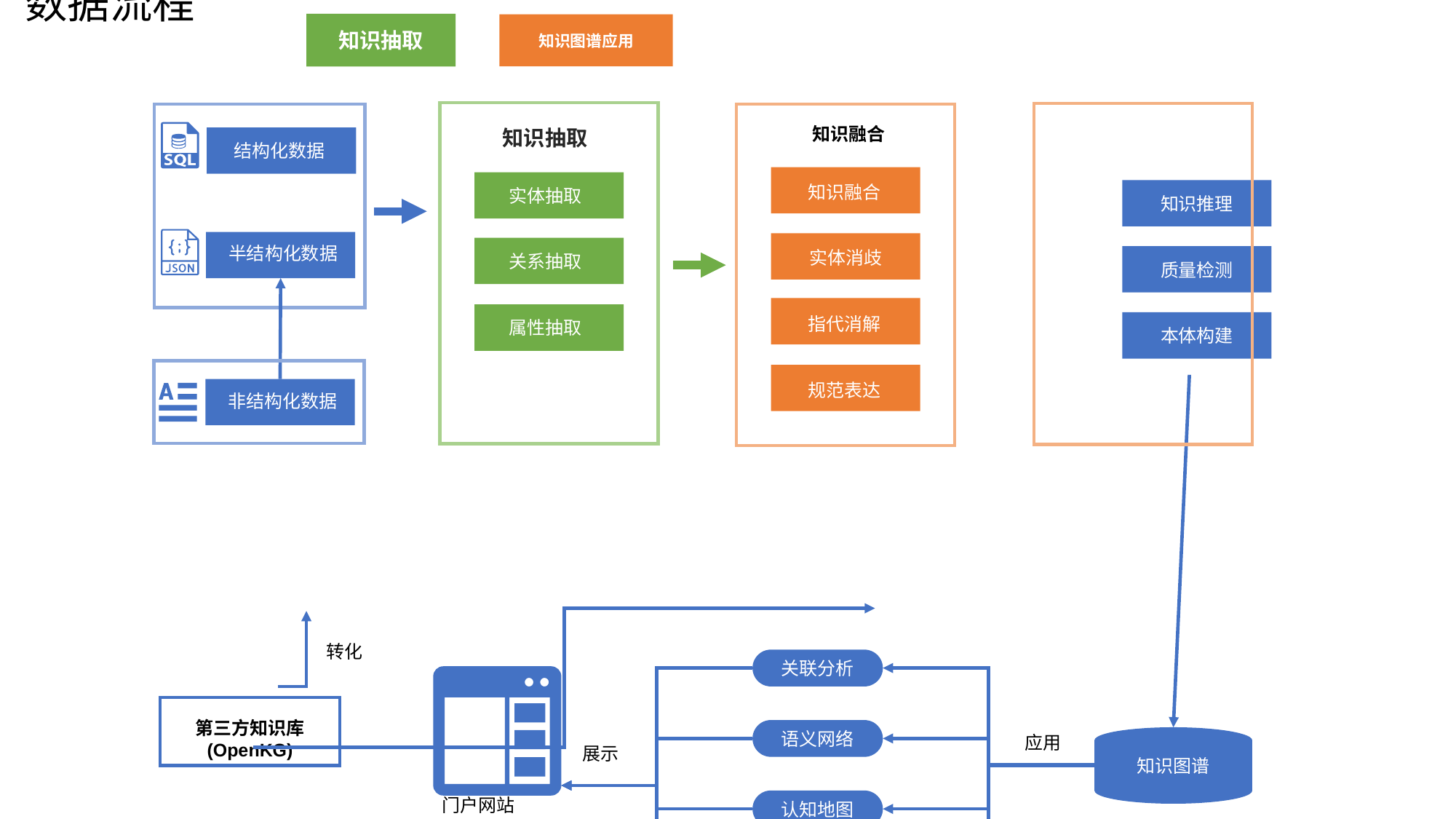

# 数据流程
知识抽取
知识图谱应用

知识融合
知识抽取

结构化数据

知识融合
实体抽取
知识推理

半结构化数据

实体消歧
关系抽取
质量检测

指代消解
属性抽取
本体构建

规范表达

非结构化数据
转化
关联分析

第三方知识库
(OpenKG)
语义网络
应用

展示
知识图谱

门户网站
认知地图
……